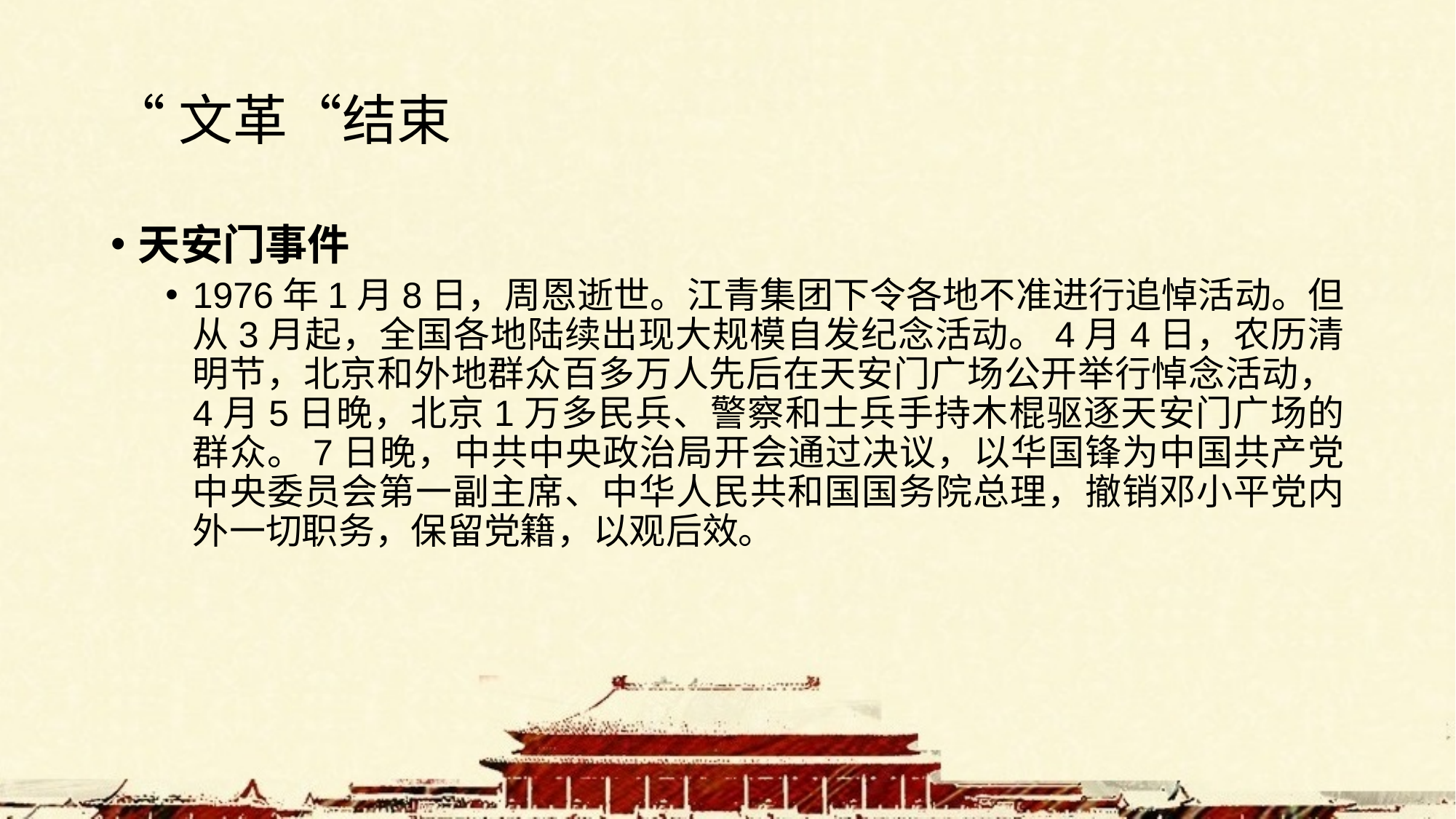

# “文革“结束
天安门事件
1976年1月8日，周恩逝世。江青集团下令各地不准进行追悼活动。但从3月起，全国各地陆续出现大规模自发纪念活动。4月4日，农历清明节，北京和外地群众百多万人先后在天安门广场公开举行悼念活动，4月5日晚，北京1万多民兵、警察和士兵手持木棍驱逐天安门广场的群众。7日晚，中共中央政治局开会通过决议，以华国锋为中国共产党中央委员会第一副主席、中华人民共和国国务院总理，撤销邓小平党内外一切职务，保留党籍，以观后效。